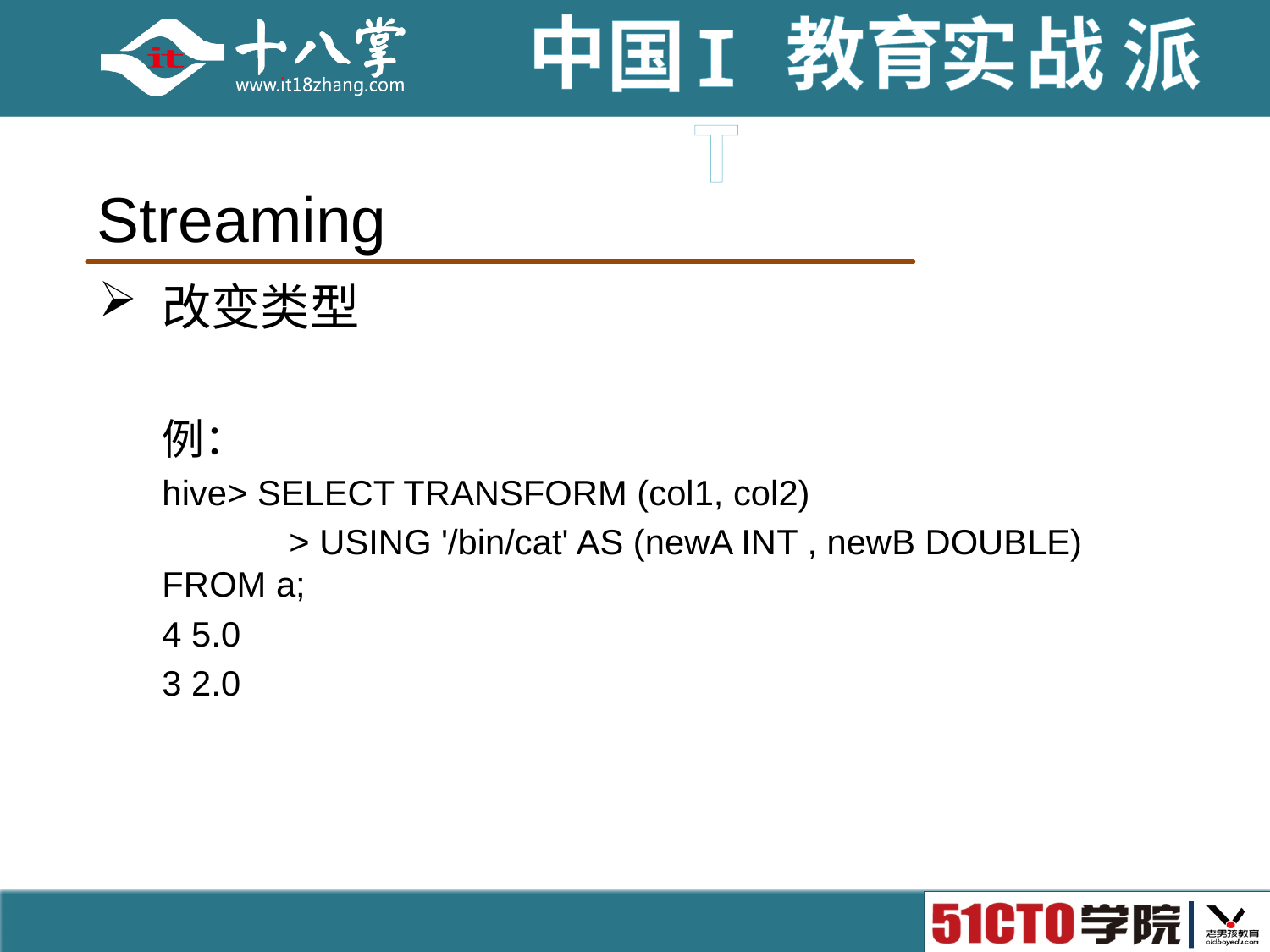

# Streaming
改变类型

例：
hive> SELECT TRANSFORM (col1, col2)
	> USING '/bin/cat' AS (newA INT , newB DOUBLE) FROM a;
4 5.0
3 2.0